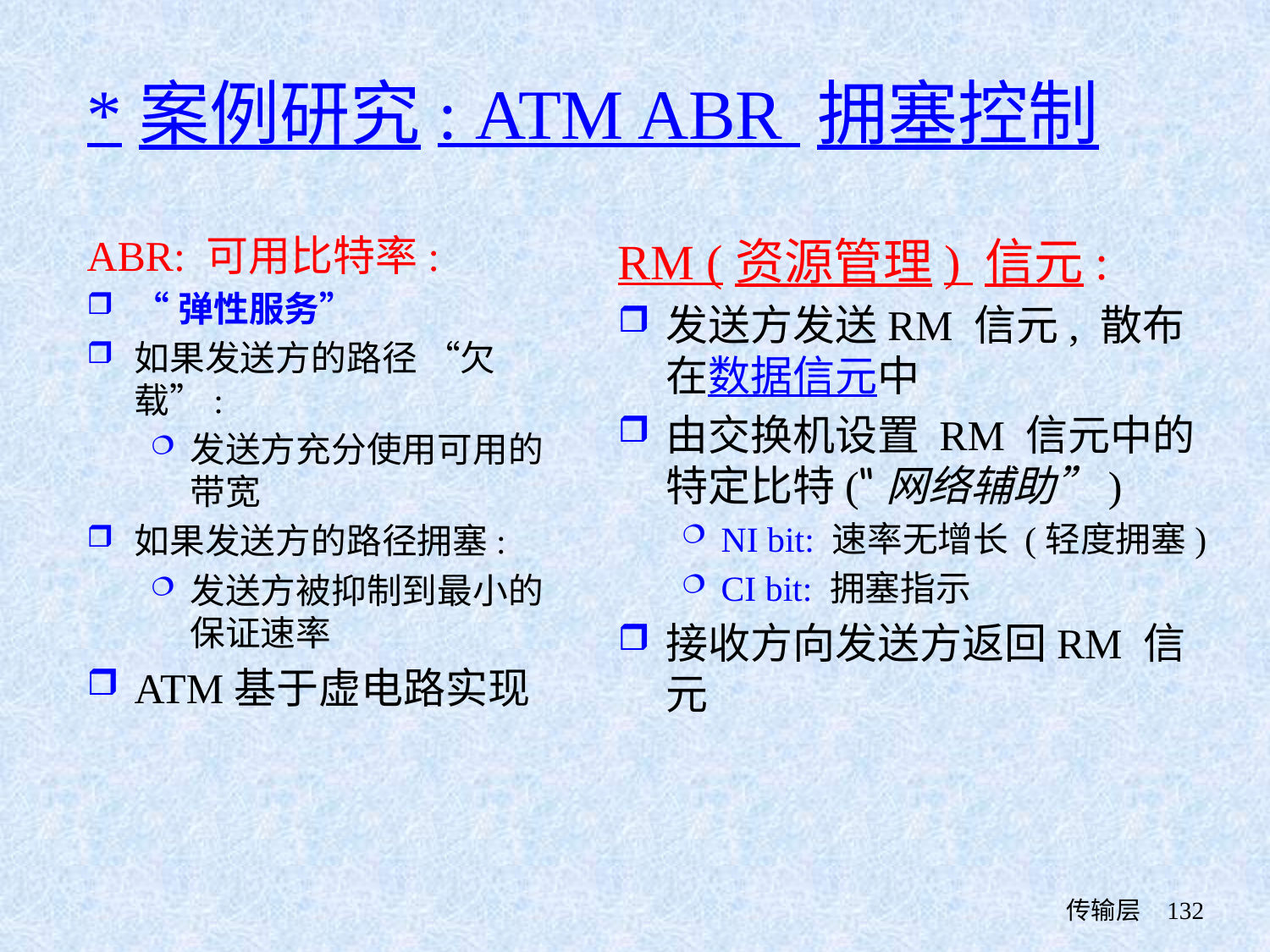

# *案例研究: ATM ABR 拥塞控制
ABR: 可用比特率:
“弹性服务”
如果发送方的路径 “欠载”:
发送方充分使用可用的带宽
如果发送方的路径拥塞:
发送方被抑制到最小的保证速率
ATM基于虚电路实现
RM (资源管理) 信元:
发送方发送RM 信元, 散布在数据信元中
由交换机设置 RM 信元中的特定比特(“网络辅助”)
NI bit: 速率无增长 (轻度拥塞)
CI bit: 拥塞指示
接收方向发送方返回RM 信元
 传输层
132